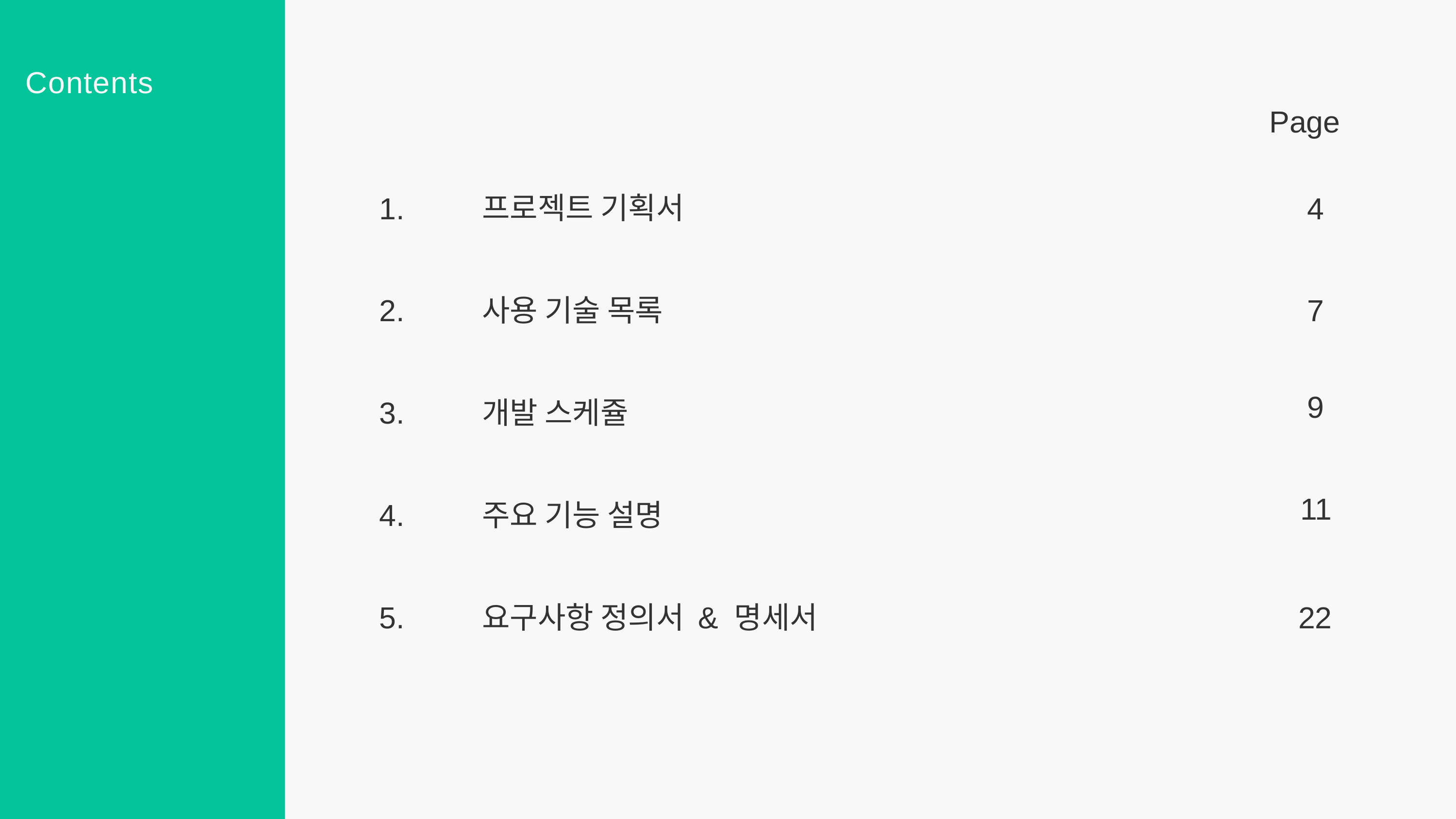

Contents
Page
프로젝트 기획서
1.
4
사용 기술 목록
7
2.
9
3.
개발 스케쥴
11
4.
주요 기능 설명
5.
요구사항 정의서 & 명세서
22